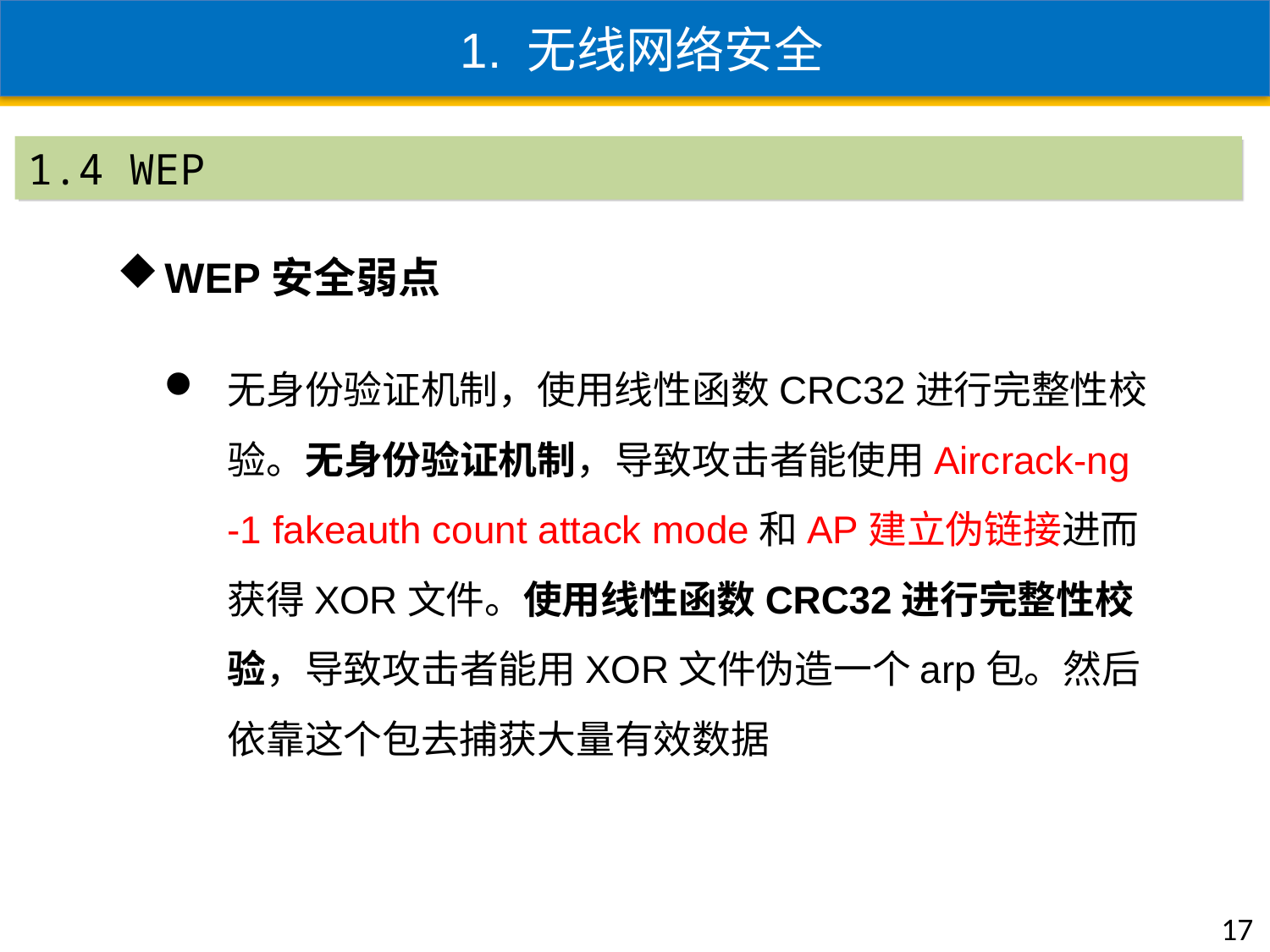

1. 无线网络安全
1.4 WEP
WEP安全弱点
无身份验证机制，使用线性函数CRC32进行完整性校验。无身份验证机制，导致攻击者能使用Aircrack-ng -1 fakeauth count attack mode和AP建立伪链接进而获得XOR文件。使用线性函数CRC32进行完整性校验，导致攻击者能用XOR文件伪造一个arp包。然后依靠这个包去捕获大量有效数据
17